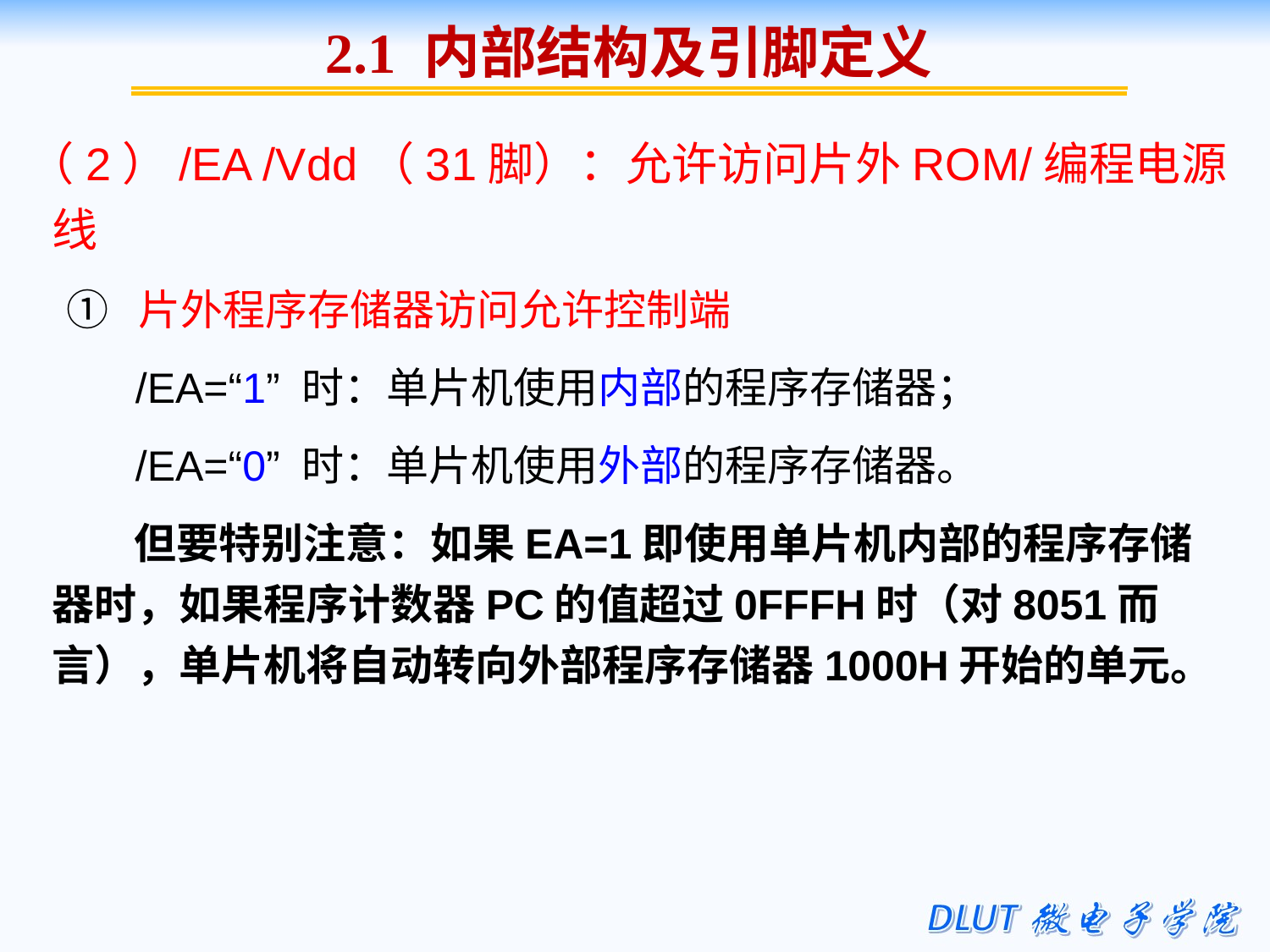

2.1 内部结构及引脚定义
（2）/EA /Vdd（31脚）：允许访问片外ROM/编程电源线
    ①  片外程序存储器访问允许控制端
     /EA=“1” 时：单片机使用内部的程序存储器；
     /EA=“0” 时：单片机使用外部的程序存储器。
          但要特别注意：如果EA=1即使用单片机内部的程序存储器时，如果程序计数器PC的值超过0FFFH时（对8051而言），单片机将自动转向外部程序存储器1000H开始的单元。